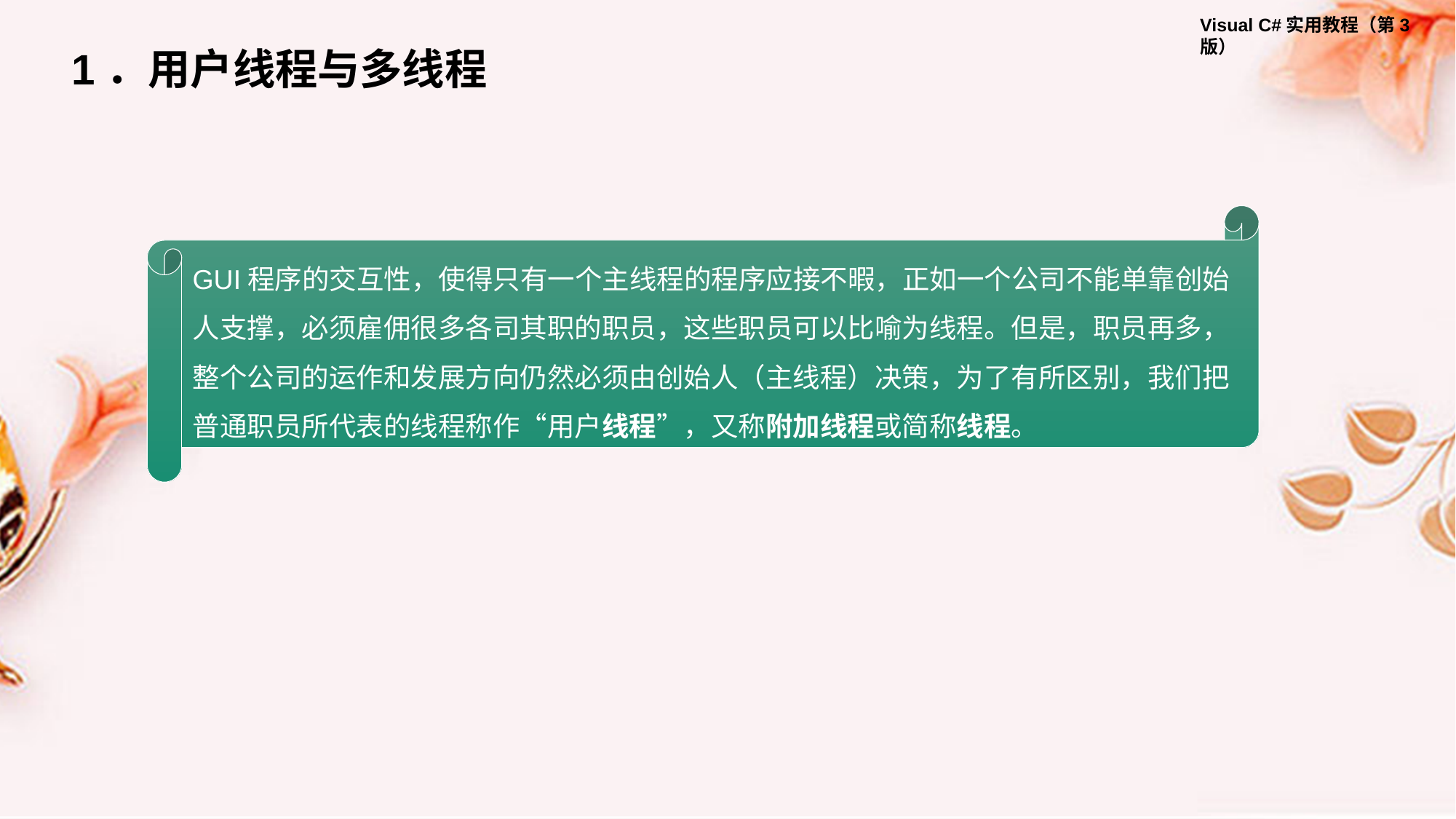

1．用户线程与多线程
GUI程序的交互性，使得只有一个主线程的程序应接不暇，正如一个公司不能单靠创始人支撑，必须雇佣很多各司其职的职员，这些职员可以比喻为线程。但是，职员再多，整个公司的运作和发展方向仍然必须由创始人（主线程）决策，为了有所区别，我们把普通职员所代表的线程称作“用户线程”，又称附加线程或简称线程。